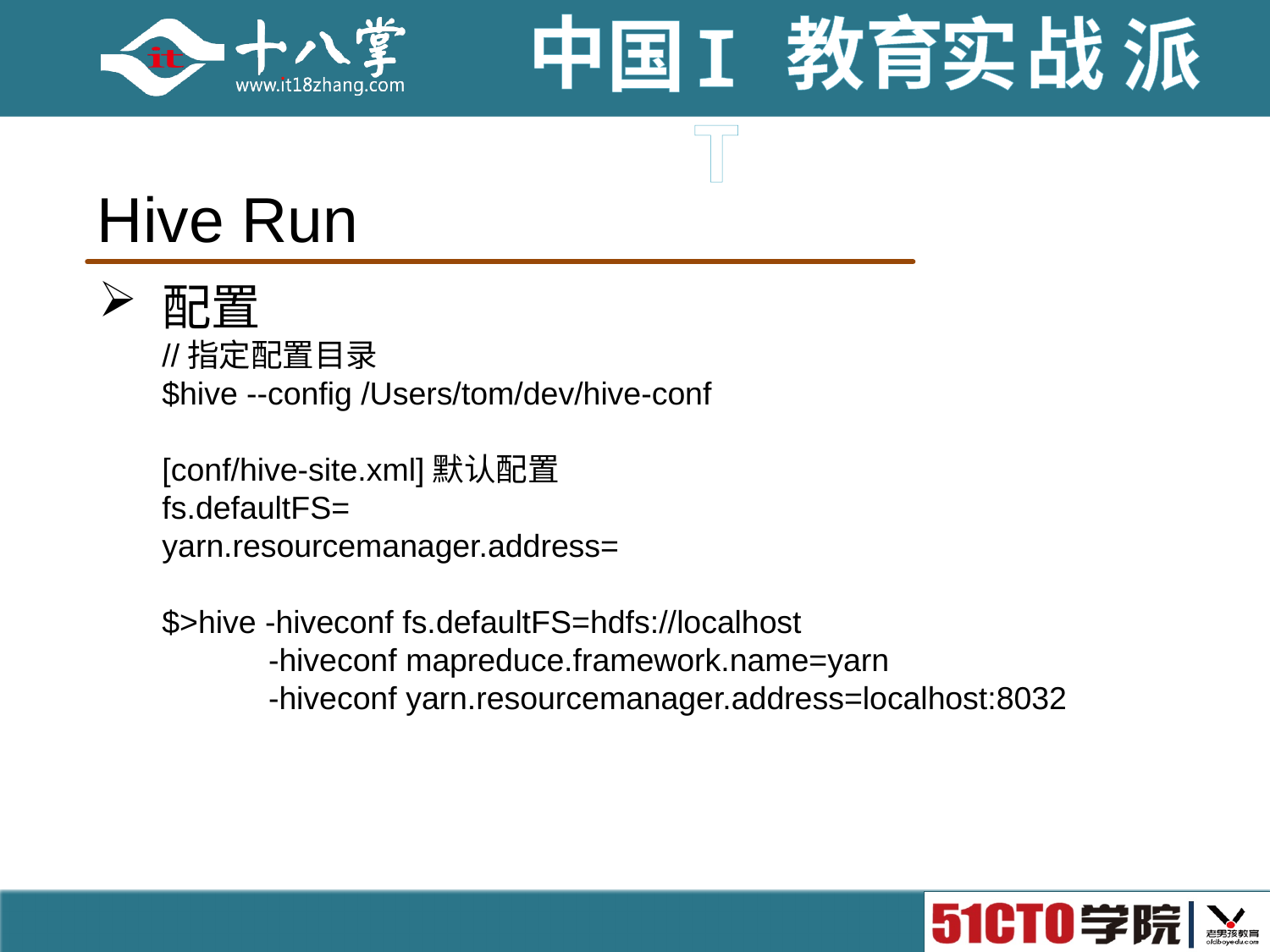

# Hive Run
配置
//指定配置目录
$hive --config /Users/tom/dev/hive-conf
[conf/hive-site.xml]默认配置
fs.defaultFS=
yarn.resourcemanager.address=
$>hive -hiveconf fs.defaultFS=hdfs://localhost
            -hiveconf mapreduce.framework.name=yarn
            -hiveconf yarn.resourcemanager.address=localhost:8032